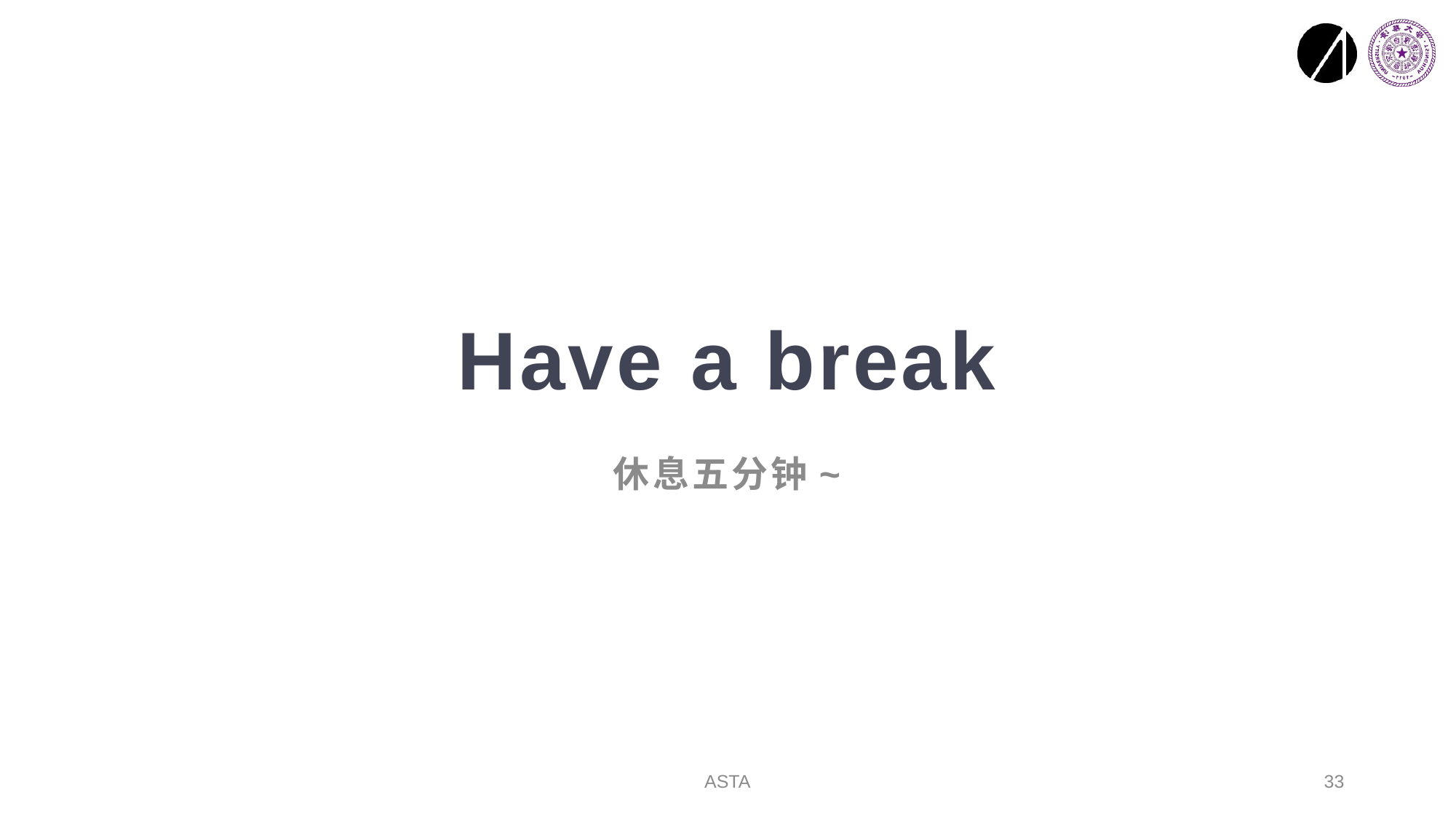

# Have a break
休息五分钟~
ASTA
33